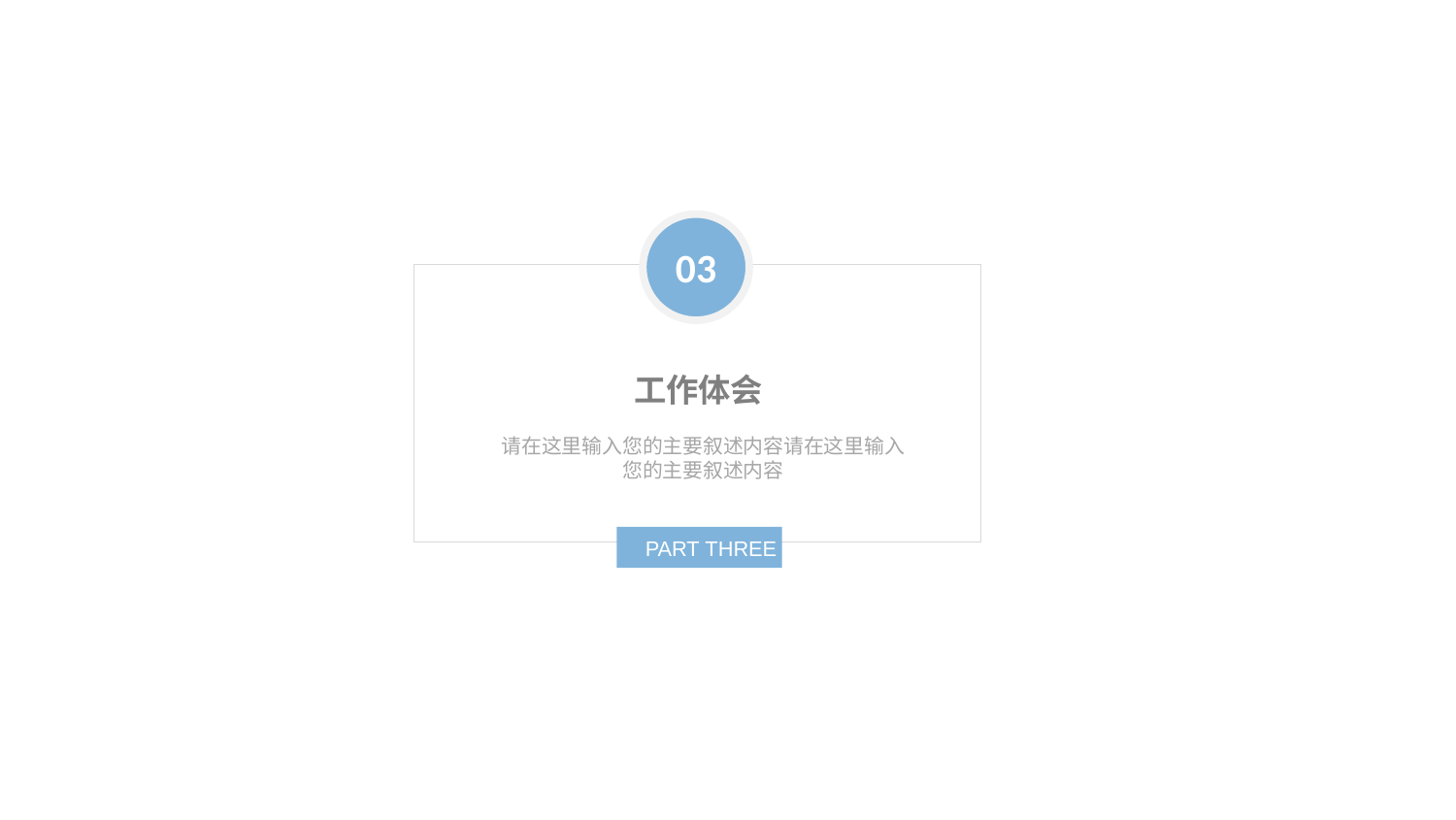

03

工作体会
请在这里输入您的主要叙述内容请在这里输入您的主要叙述内容

PART THREE